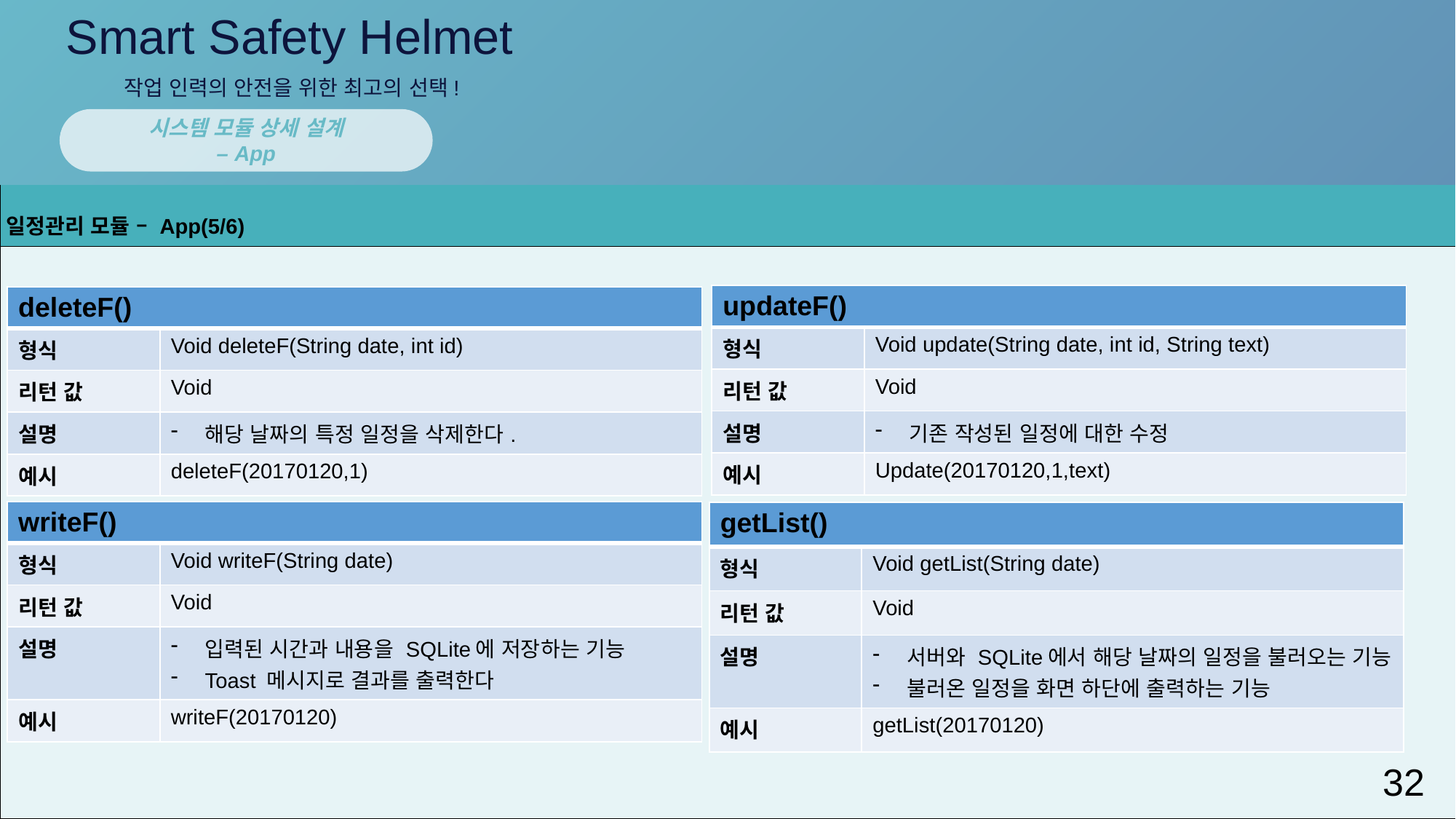

Smart Safety Helmet
작업 인력의 안전을 위한 최고의 선택!
시스템 모듈 상세 설계
– App
| 일정관리 모듈 – App(5/6) |
| --- |
|  |
| updateF() |  |
| --- | --- |
| 형식 | Void update(String date, int id, String text) |
| 리턴 값 | Void |
| 설명 | 기존 작성된 일정에 대한 수정 |
| 예시 | Update(20170120,1,text) |
| deleteF() |  |
| --- | --- |
| 형식 | Void deleteF(String date, int id) |
| 리턴 값 | Void |
| 설명 | 해당 날짜의 특정 일정을 삭제한다. |
| 예시 | deleteF(20170120,1) |
| writeF() |  |
| --- | --- |
| 형식 | Void writeF(String date) |
| 리턴 값 | Void |
| 설명 | 입력된 시간과 내용을 SQLite에 저장하는 기능 Toast 메시지로 결과를 출력한다 |
| 예시 | writeF(20170120) |
| getList() |  |
| --- | --- |
| 형식 | Void getList(String date) |
| 리턴 값 | Void |
| 설명 | 서버와 SQLite에서 해당 날짜의 일정을 불러오는 기능 불러온 일정을 화면 하단에 출력하는 기능 |
| 예시 | getList(20170120) |

32